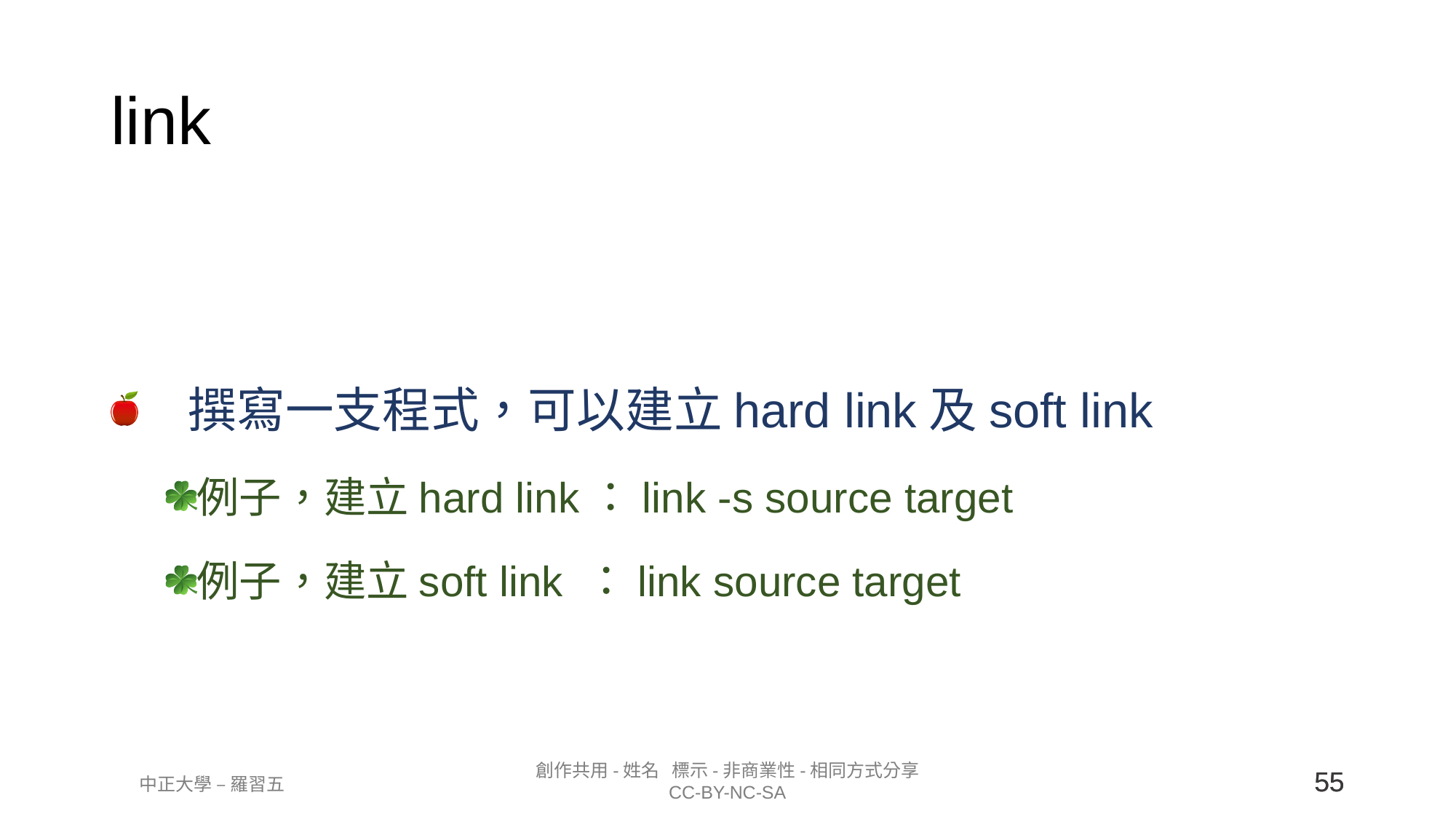

# link
 撰寫一支程式，可以建立hard link及soft link
例子，建立hard link：link -s source target
例子，建立soft link ：link source target